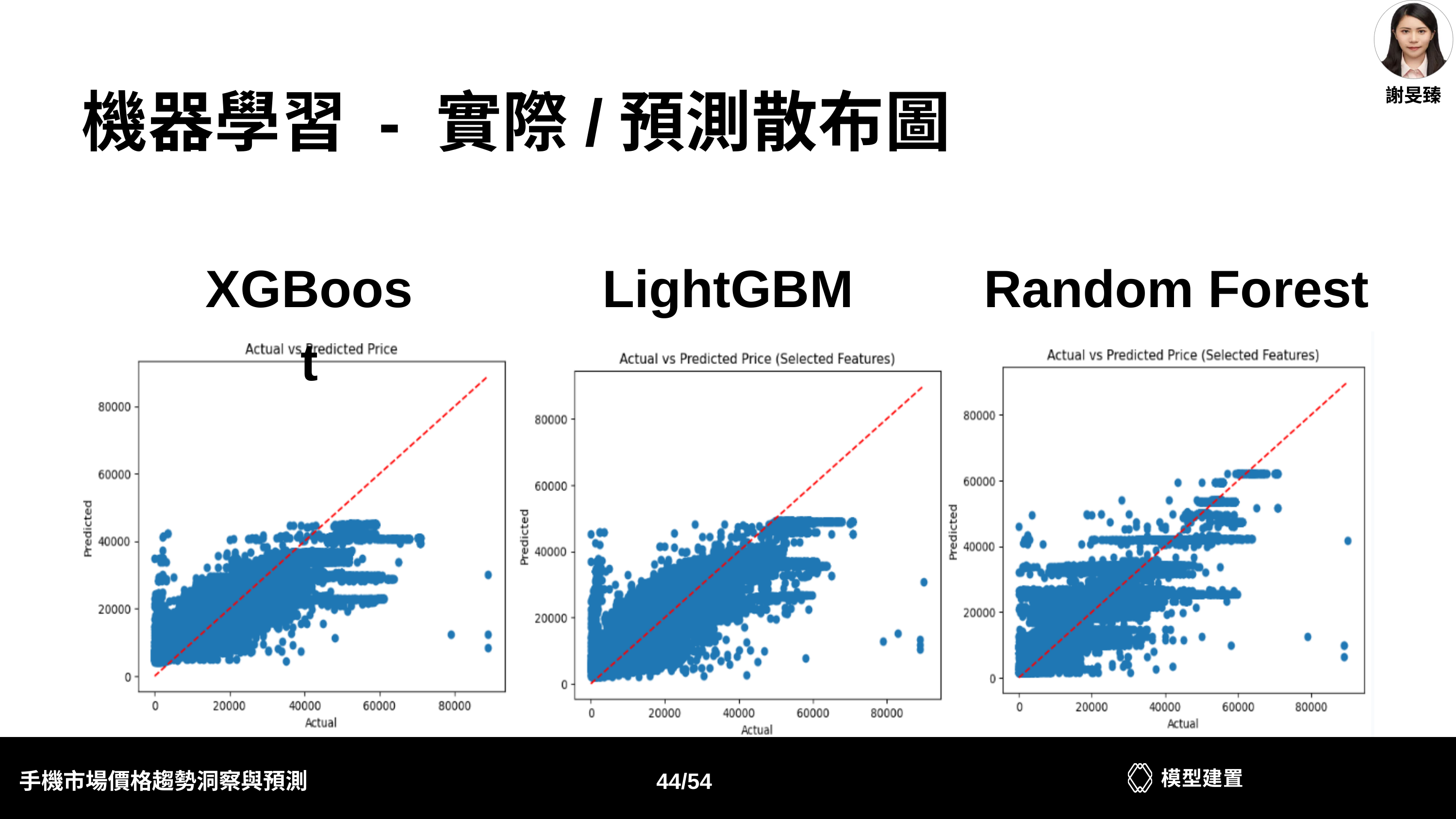

謝旻臻
機器學習 - 實際/預測散布圖
XGBoost
LightGBM
Random Forest

模型建置